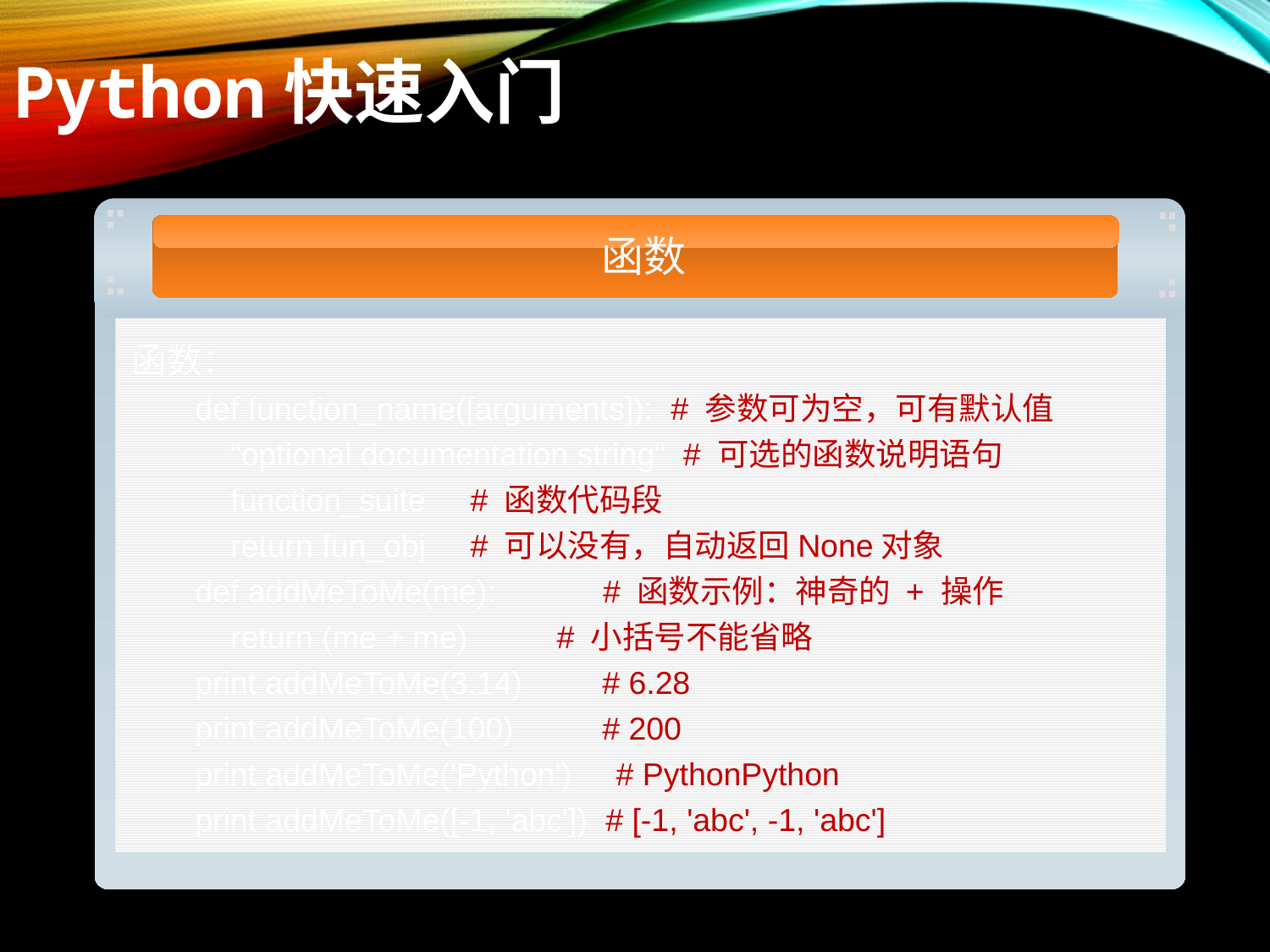

# Python快速入门

函数

函数：
def function_name([arguments]):  # 参数可为空，可有默认值
    “optional documentation string”  # 可选的函数说明语句
    function_suite     # 函数代码段
    return fun_obj     # 可以没有，自动返回None对象
def addMeToMe(me):            # 函数示例：神奇的 + 操作
    return (me + me)          # 小括号不能省略
print addMeToMe(3.14)         # 6.28
print addMeToMe(100)          # 200
print addMeToMe('Python')     # PythonPython
print addMeToMe([-1, 'abc'])  # [-1, 'abc', -1, 'abc']